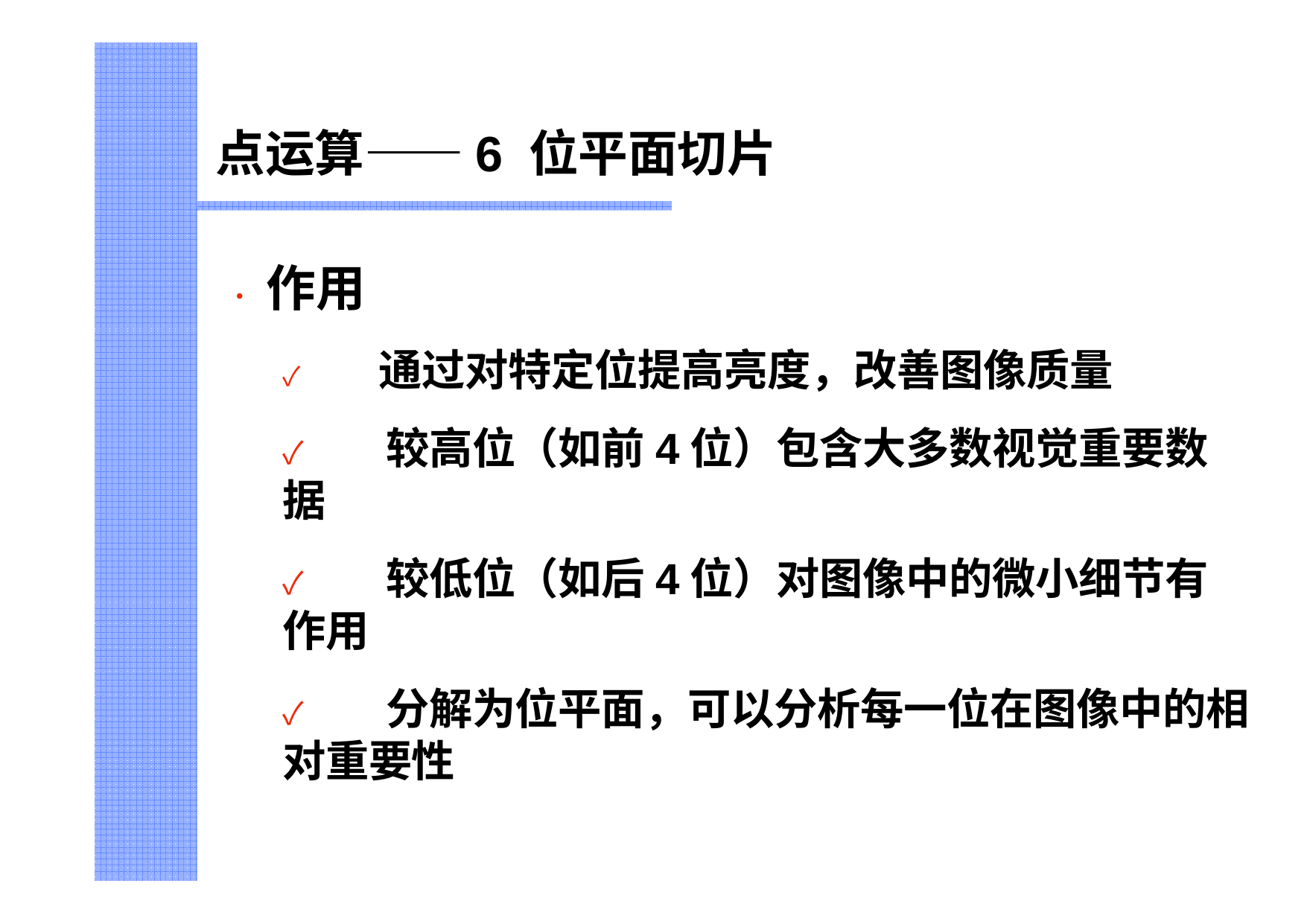

# 点运算——6 位平面切片
•	作用
✓	通过对特定位提高亮度，改善图像质量
✓	较高位（如前4位）包含大多数视觉重要数据
✓	较低位（如后4位）对图像中的微小细节有作用
✓	分解为位平面，可以分析每一位在图像中的相对重要性